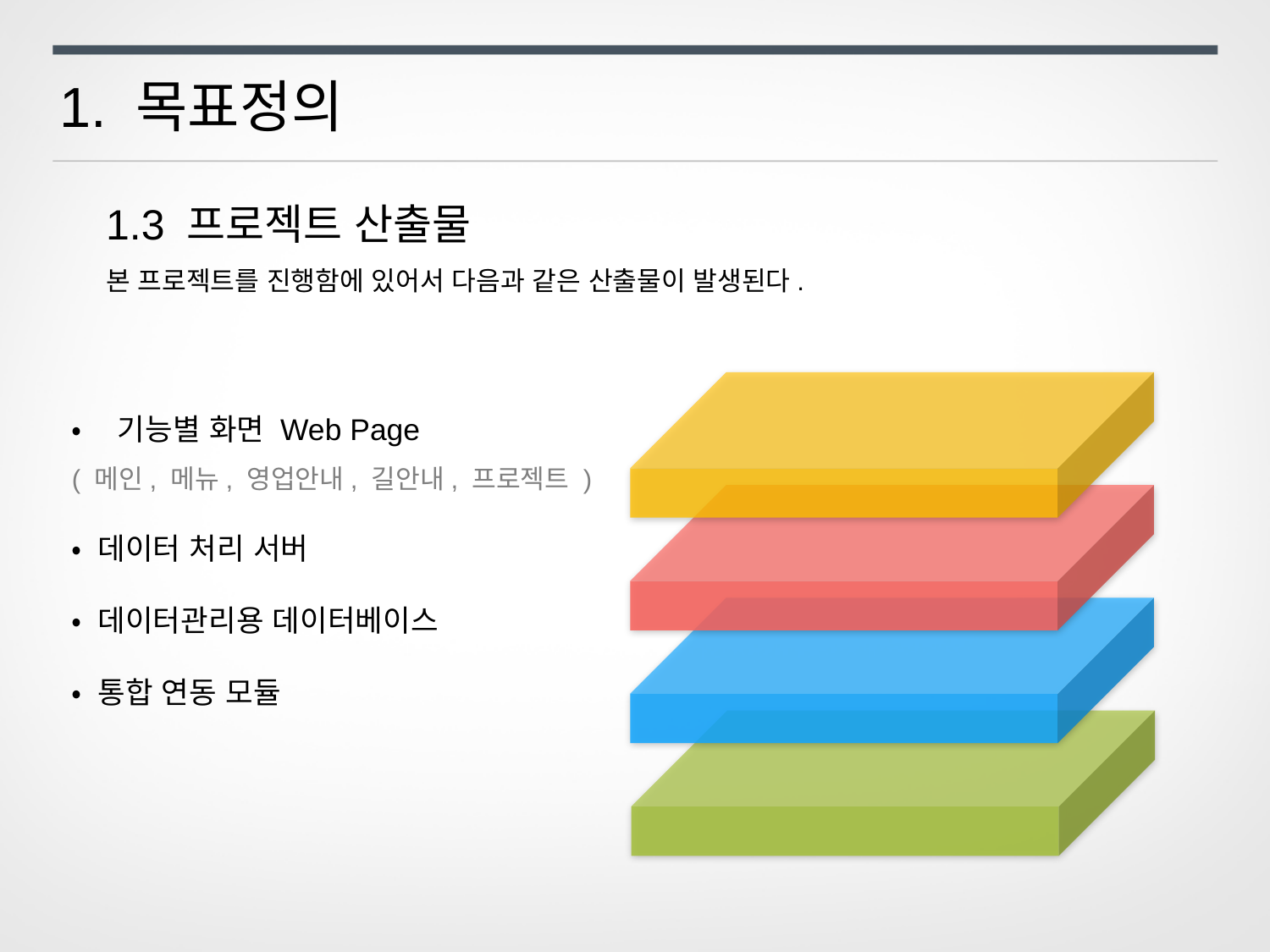

1. 목표정의
1.3 프로젝트 산출물
본 프로젝트를 진행함에 있어서 다음과 같은 산출물이 발생된다.

• 기능별 화면 Web Page
( 메인, 메뉴, 영업안내, 길안내, 프로젝트 )
• 데이터 처리 서버
• 데이터관리용 데이터베이스
• 통합 연동 모듈